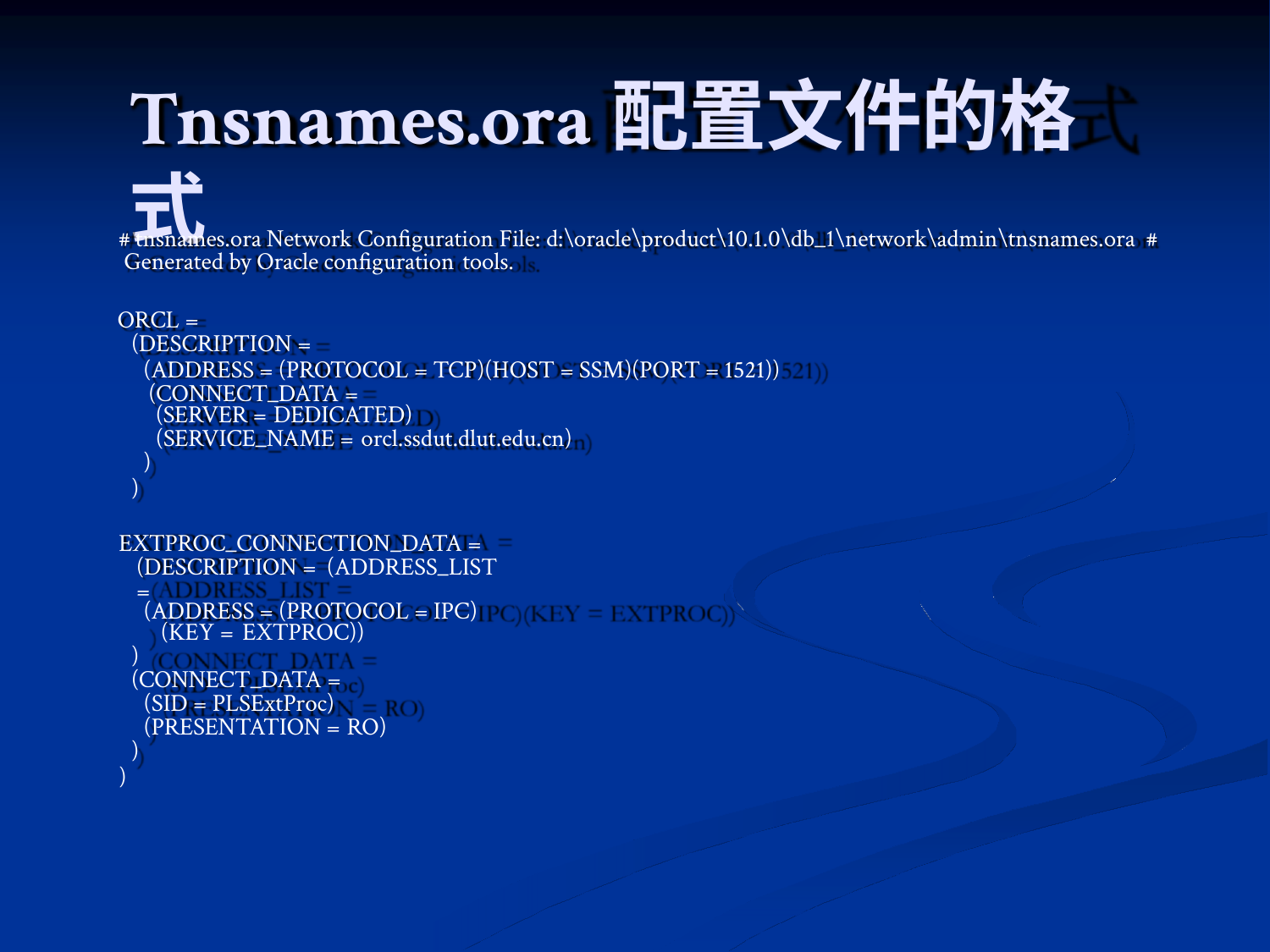

# Tnsnames.ora配置文件的格式

# tnsnames.ora Network Configuration File: d:\oracle\product\10.1.0\db_1\network\admin\tnsnames.ora  # Generated by Oracle configuration tools.

ORCL =
(DESCRIPTION =
(ADDRESS = (PROTOCOL = TCP)(HOST = SSM)(PORT = 1521))  (CONNECT_DATA =
(SERVER = DEDICATED)
(SERVICE_NAME = orcl.ssdut.dlut.edu.cn)
)
)

EXTPROC_CONNECTION_DATA =  (DESCRIPTION =  (ADDRESS_LIST =
(ADDRESS = (PROTOCOL = IPC)(KEY = EXTPROC))
)
(CONNECT_DATA =
(SID = PLSExtProc)
(PRESENTATION = RO)
)
)